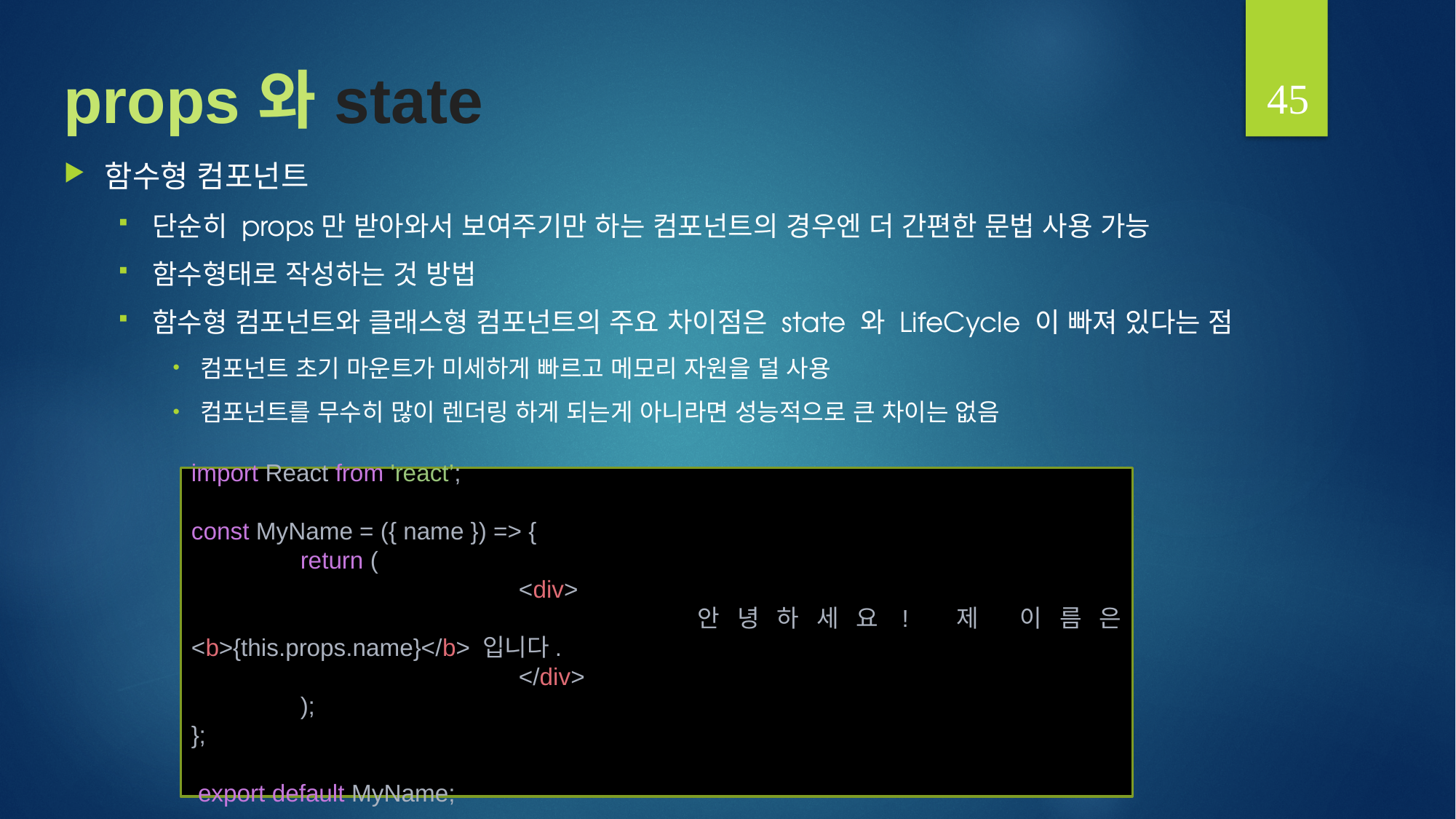

45
# props 와 state
함수형 컴포넌트
단순히 props만 받아와서 보여주기만 하는 컴포넌트의 경우엔 더 간편한 문법 사용 가능
함수형태로 작성하는 것 방법
함수형 컴포넌트와 클래스형 컴포넌트의 주요 차이점은 state 와 LifeCycle 이 빠져 있다는 점
컴포넌트 초기 마운트가 미세하게 빠르고 메모리 자원을 덜 사용
컴포넌트를 무수히 많이 렌더링 하게 되는게 아니라면 성능적으로 큰 차이는 없음
import React from 'react’;

const MyName = ({ name }) => {
	return (
			<div>
				안녕하세요! 제 이름은 <b>{this.props.name}</b> 입니다.
			</div>
	);
};

 export default MyName;